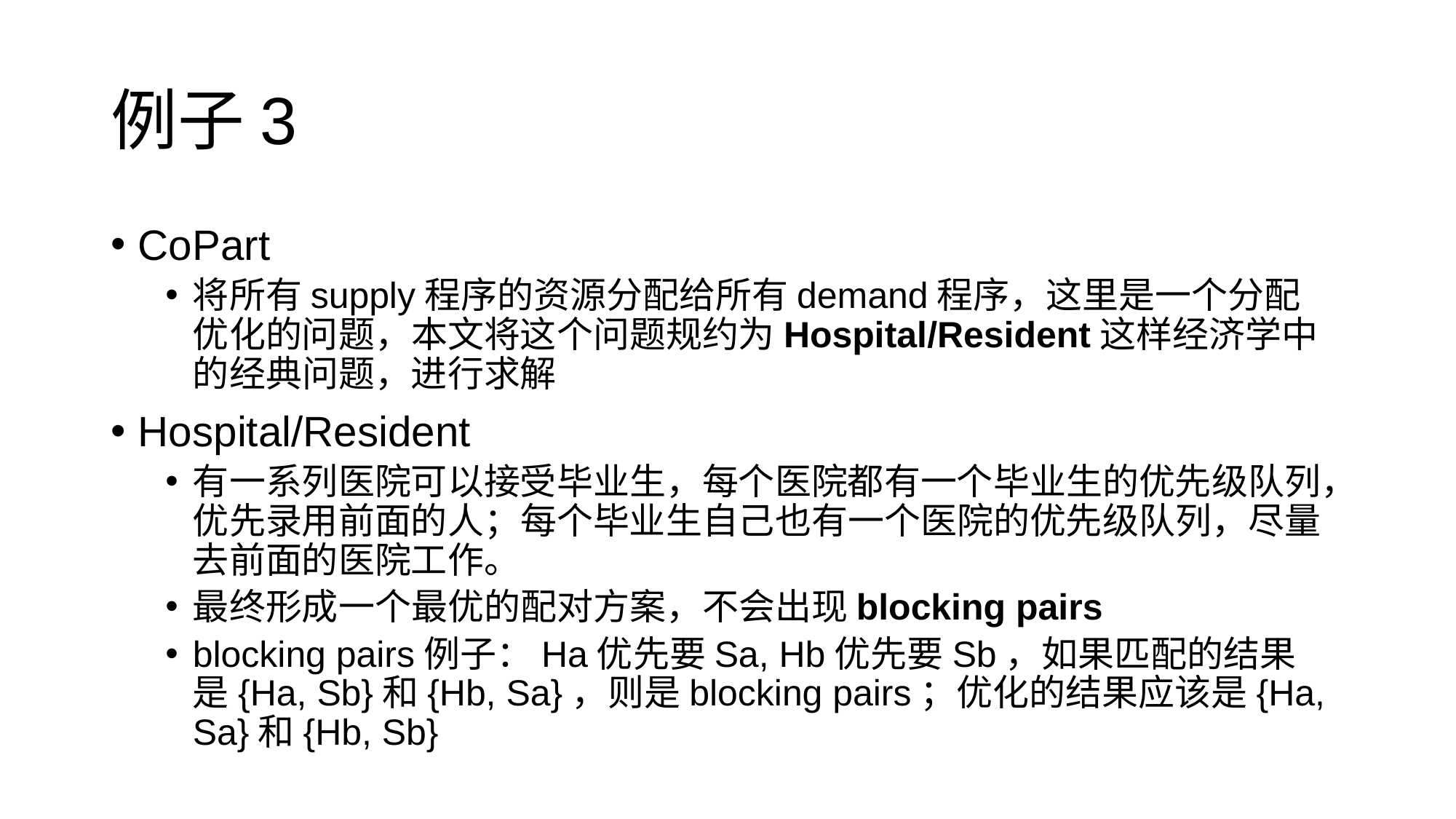

# 例子3
CoPart
将所有supply程序的资源分配给所有demand程序，这里是一个分配优化的问题，本文将这个问题规约为Hospital/Resident这样经济学中的经典问题，进行求解
Hospital/Resident
有一系列医院可以接受毕业生，每个医院都有一个毕业生的优先级队列，优先录用前面的人；每个毕业生自己也有一个医院的优先级队列，尽量去前面的医院工作。
最终形成一个最优的配对方案，不会出现blocking pairs
blocking pairs例子：Ha优先要Sa, Hb优先要Sb，如果匹配的结果是{Ha, Sb}和{Hb, Sa}，则是blocking pairs；优化的结果应该是{Ha, Sa}和{Hb, Sb}